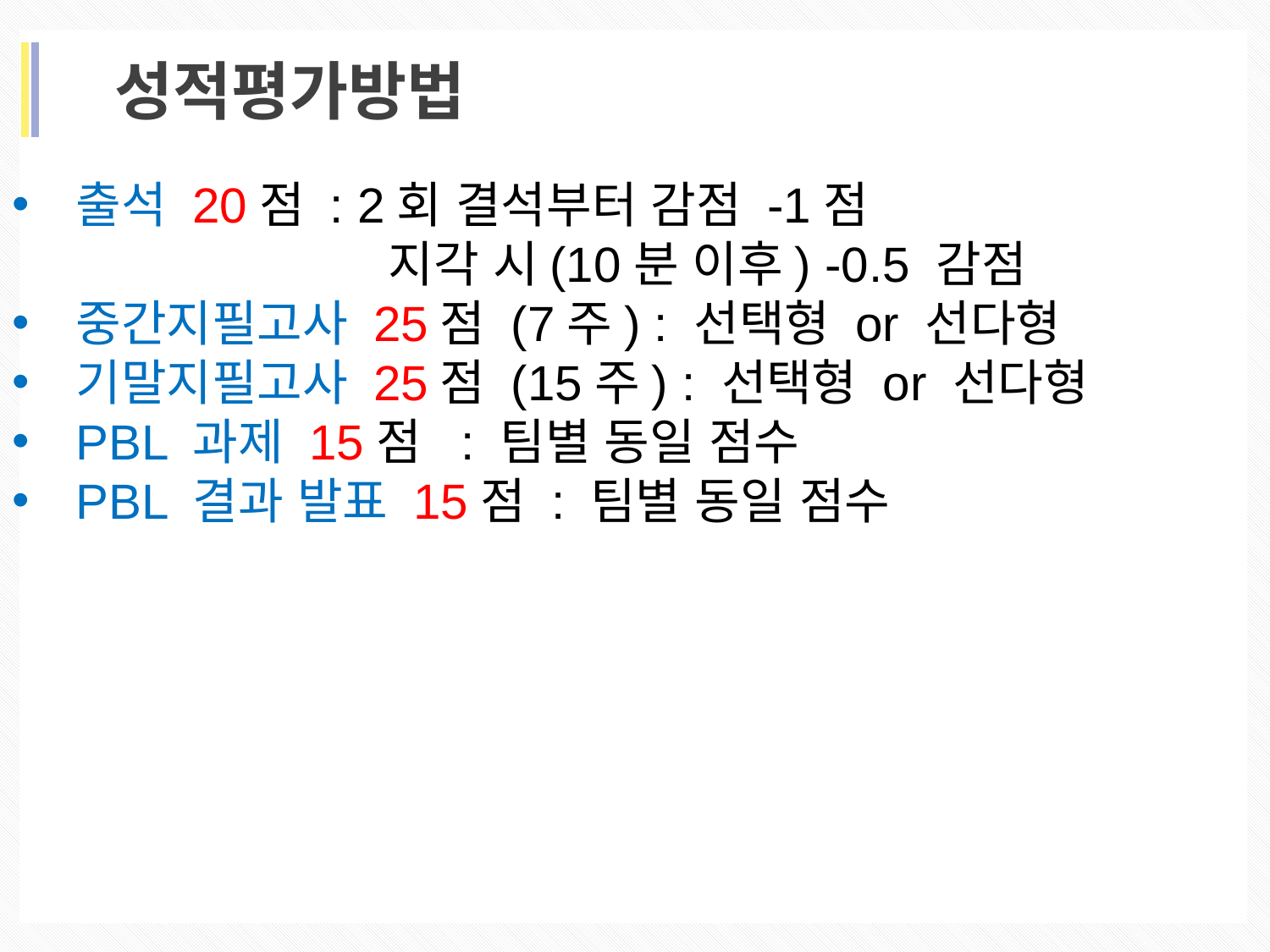

성적평가방법
출석 20점 : 2회 결석부터 감점 -1점
 		        지각 시(10분 이후) -0.5 감점
중간지필고사 25점 (7주) : 선택형 or 선다형
기말지필고사 25점 (15주) : 선택형 or 선다형
PBL 과제 15점  : 팀별 동일 점수
PBL 결과 발표 15점 : 팀별 동일 점수

02